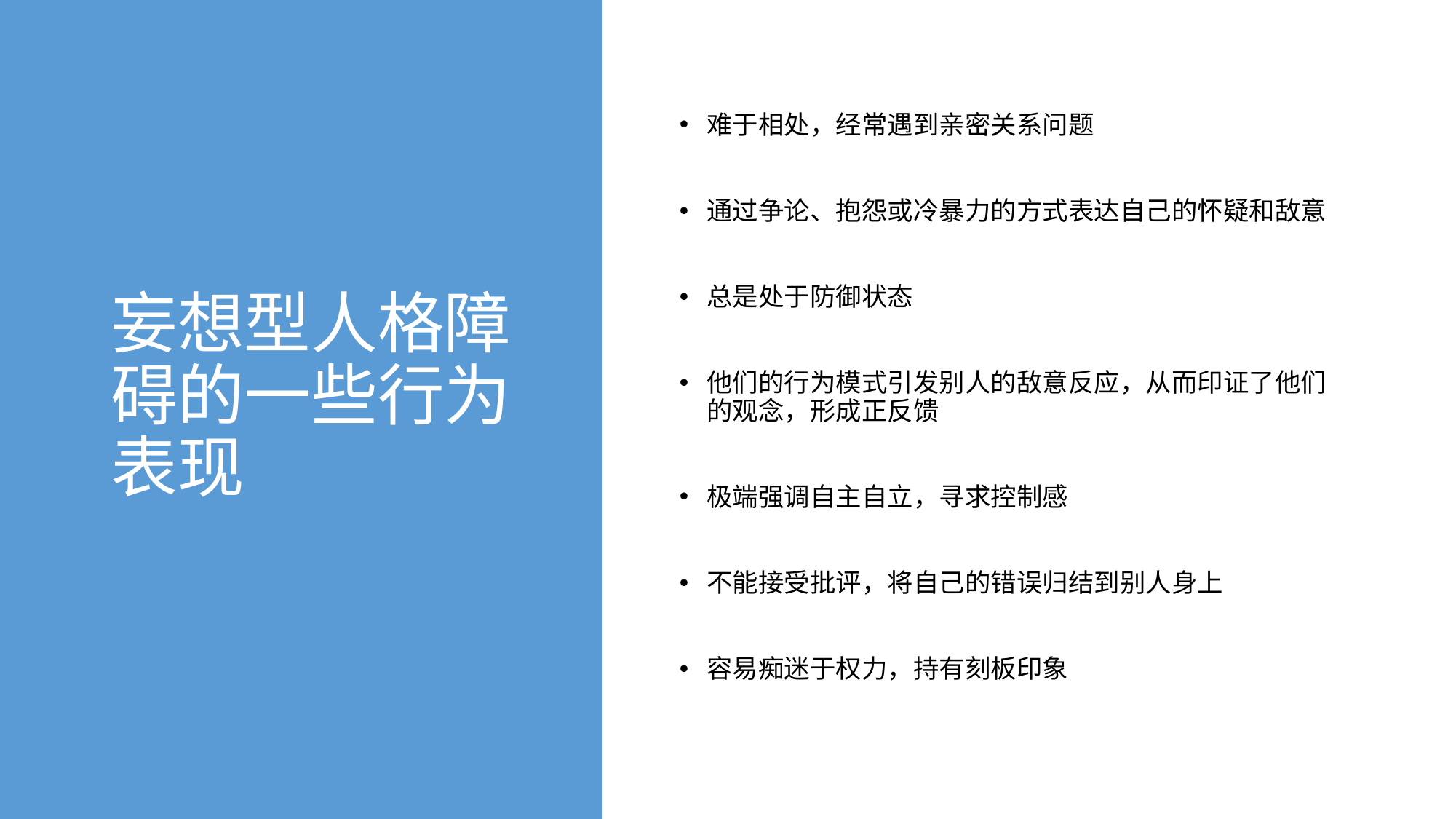

# 妄想型人格障碍的一些行为表现
难于相处，经常遇到亲密关系问题

通过争论、抱怨或冷暴力的方式表达自己的怀疑和敌意

总是处于防御状态

他们的行为模式引发别人的敌意反应，从而印证了他们的观念，形成正反馈

极端强调自主自立，寻求控制感

不能接受批评，将自己的错误归结到别人身上

容易痴迷于权力，持有刻板印象